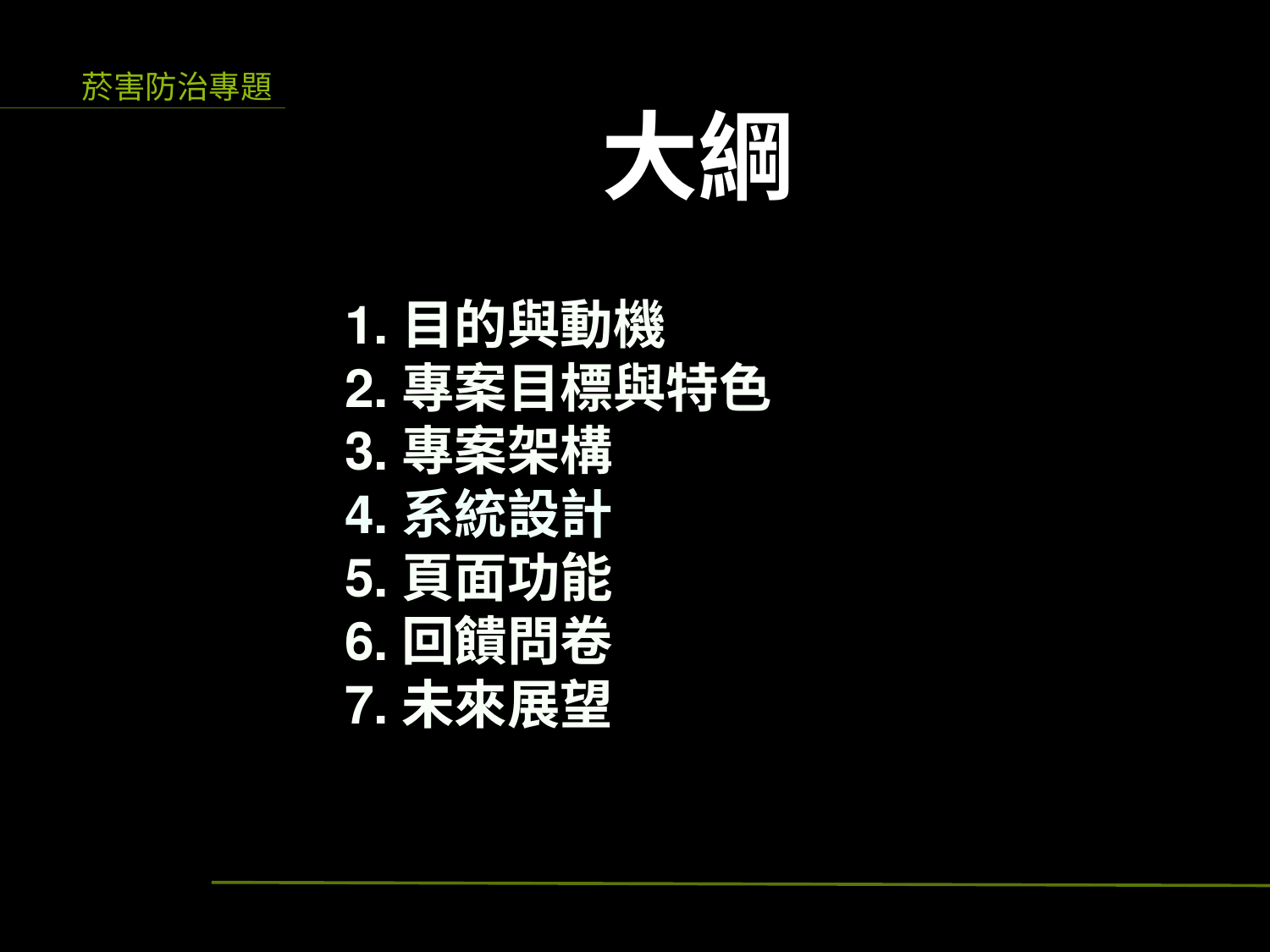

大綱
1.目的與動機
2.專案目標與特色
3.專案架構
4.系統設計
5.頁面功能
6.回饋問卷
7.未來展望
3